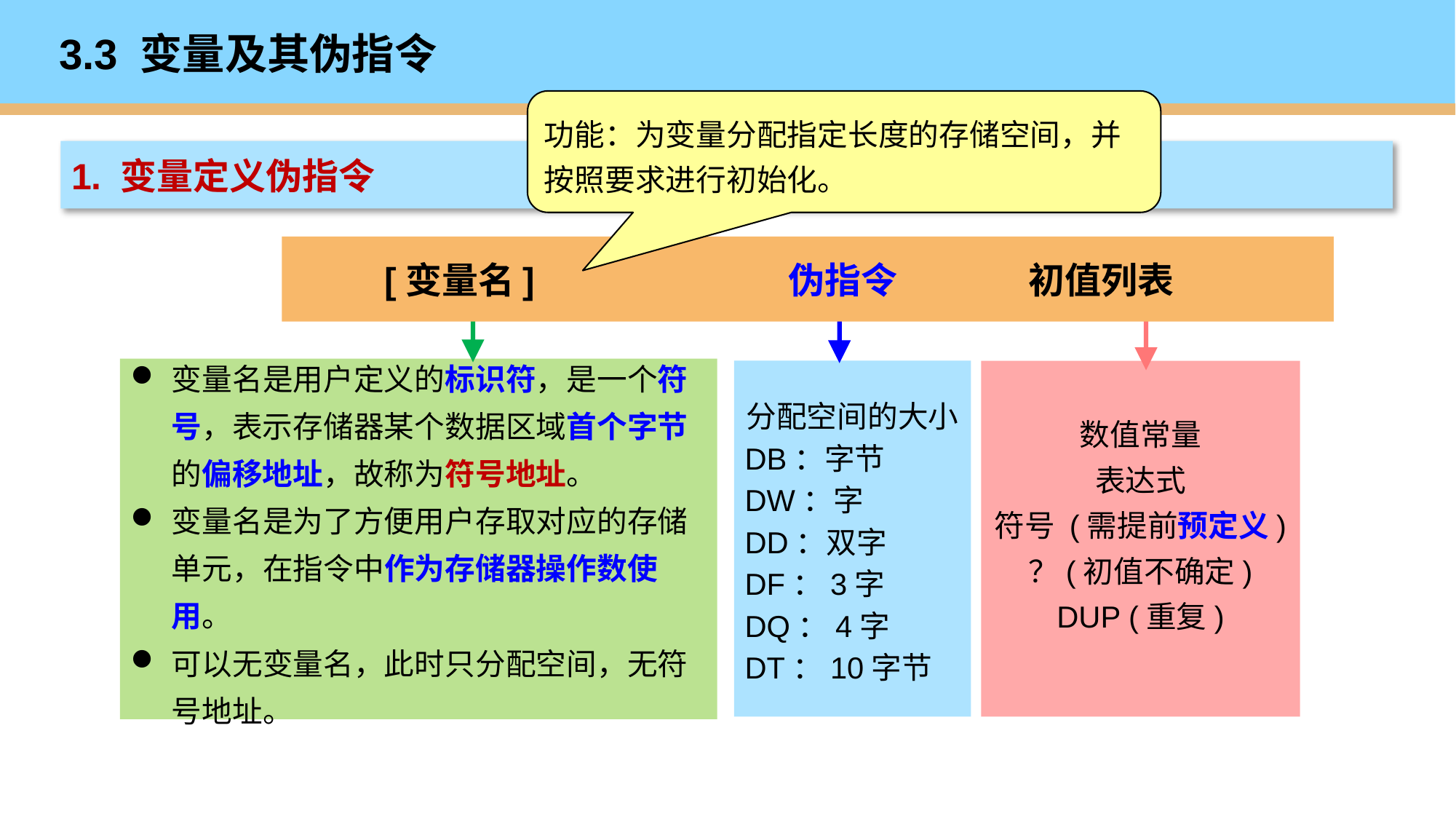

# 3.3 变量及其伪指令
功能：为变量分配指定长度的存储空间，并按照要求进行初始化。
1. 变量定义伪指令
         [变量名]                        伪指令                初值列表

变量名是用户定义的标识符，是一个符号，表示存储器某个数据区域首个字节的偏移地址，故称为符号地址。
变量名是为了方便用户存取对应的存储单元，在指令中作为存储器操作数使用。
可以无变量名，此时只分配空间，无符号地址。

分配空间的大小
DB：字节
DW：字
DD：双字
DF：3字
DQ：4字
DT：10字节

数值常量
表达式
符号 (需提前预定义)
？(初值不确定)
DUP (重复)

119